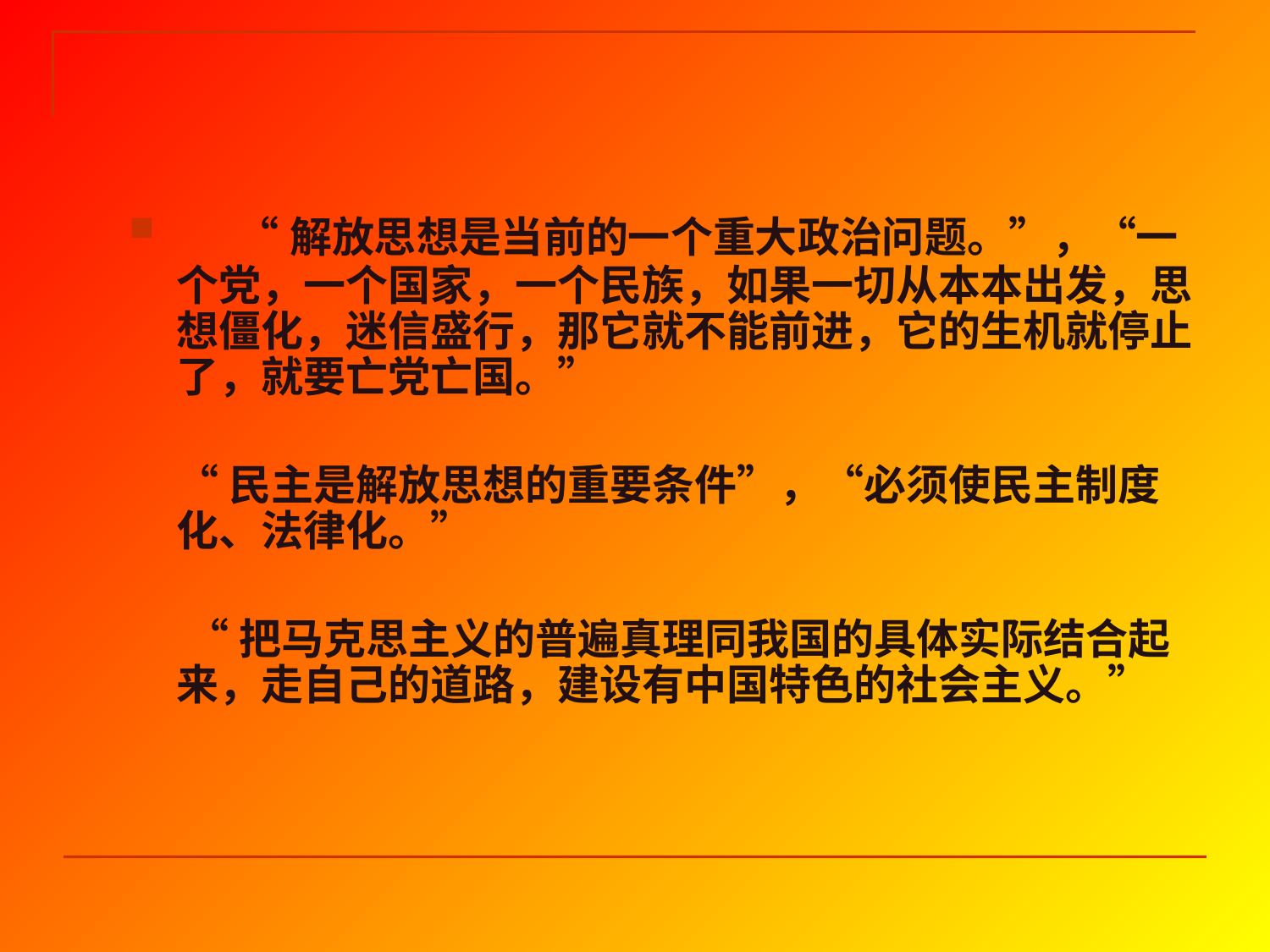

#
     “解放思想是当前的一个重大政治问题。”，“一个党，一个国家，一个民族，如果一切从本本出发，思想僵化，迷信盛行，那它就不能前进，它的生机就停止了，就要亡党亡国。”

     “民主是解放思想的重要条件”，“必须使民主制度化、法律化。”

      “把马克思主义的普遍真理同我国的具体实际结合起来，走自己的道路，建设有中国特色的社会主义。”